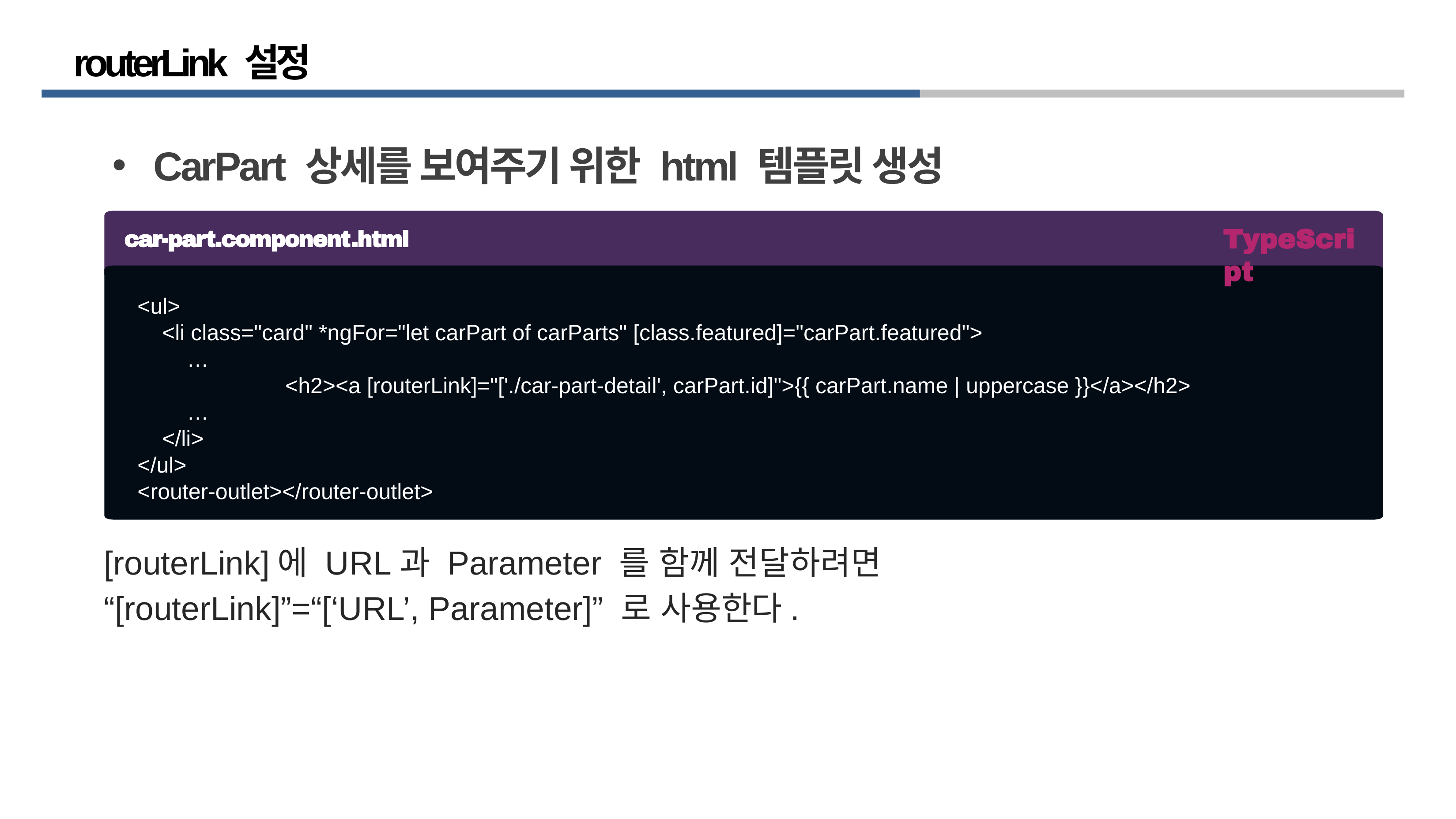

# routerLink 설정
CarPart 상세를 보여주기 위한 html 템플릿 생성

TypeScript
car-part.component.html

<ul>
    <li class="card" *ngFor="let carPart of carParts" [class.featured]="carPart.featured">
        …
                        <h2><a [routerLink]="['./car-part-detail', carPart.id]">{{ carPart.name | uppercase }}</a></h2>
        …
    </li>
</ul>
<router-outlet></router-outlet>
[routerLink]에 URL과 Parameter 를 함께 전달하려면
“[routerLink]”=“[‘URL’, Parameter]” 로 사용한다.